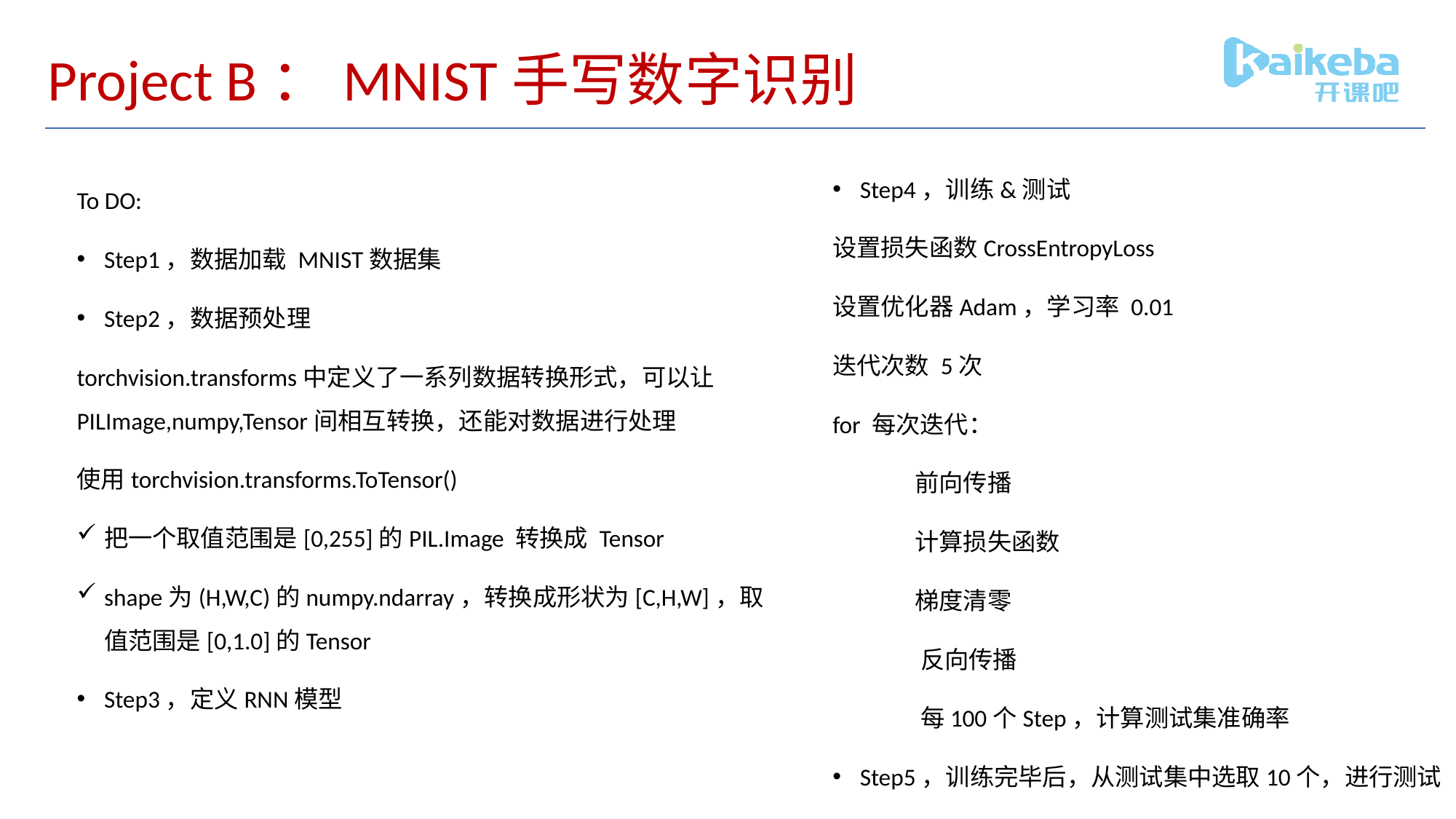

# Project B：MNIST手写数字识别
Step4，训练&测试
设置损失函数CrossEntropyLoss
设置优化器Adam，学习率 0.01
迭代次数 5次
for 每次迭代：
              前向传播
              计算损失函数
              梯度清零
               反向传播
               每100个Step，计算测试集准确率
Step5，训练完毕后，从测试集中选取10个，进行测试
To DO:
Step1，数据加载 MNIST数据集
Step2，数据预处理
torchvision.transforms中定义了一系列数据转换形式，可以让PILImage,numpy,Tensor间相互转换，还能对数据进行处理
使用torchvision.transforms.ToTensor()
把一个取值范围是[0,255]的PIL.Image 转换成 Tensor
shape为(H,W,C)的numpy.ndarray，转换成形状为[C,H,W]，取值范围是[0,1.0]的Tensor
Step3，定义RNN模型